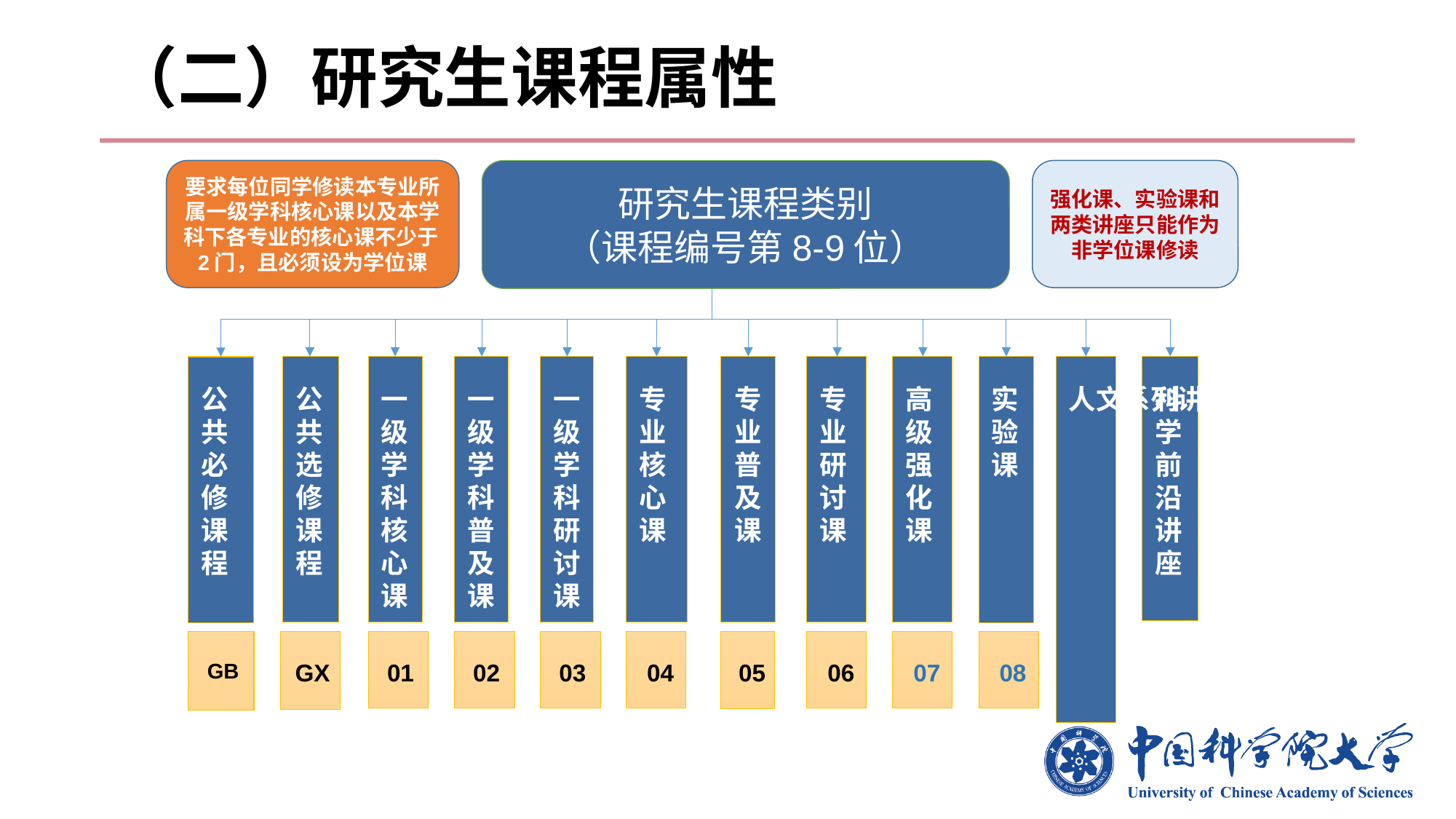

# （二）研究生课程属性
要求每位同学修读本专业所属一级学科核心课以及本学科下各专业的核心课不少于2门，且必须设为学位课
研究生课程类别
（课程编号第8-9位）
强化课、实验课和两类讲座只能作为非学位课修读
人文系列讲座（公选）
公
共
选
修
课
程
一
级
学
科
核
心
课
一
级
学
科
普
及
课
一
级
学
科
研
讨
课
专
业
核
心
课
专
业
普
及
课
专
业
研
讨
课
高
级
强
化
课
实
验
课
科
学
前
沿
讲
座
公
共
必
修
课
程
GX

01
02
03
04
06
07
08
GB
05